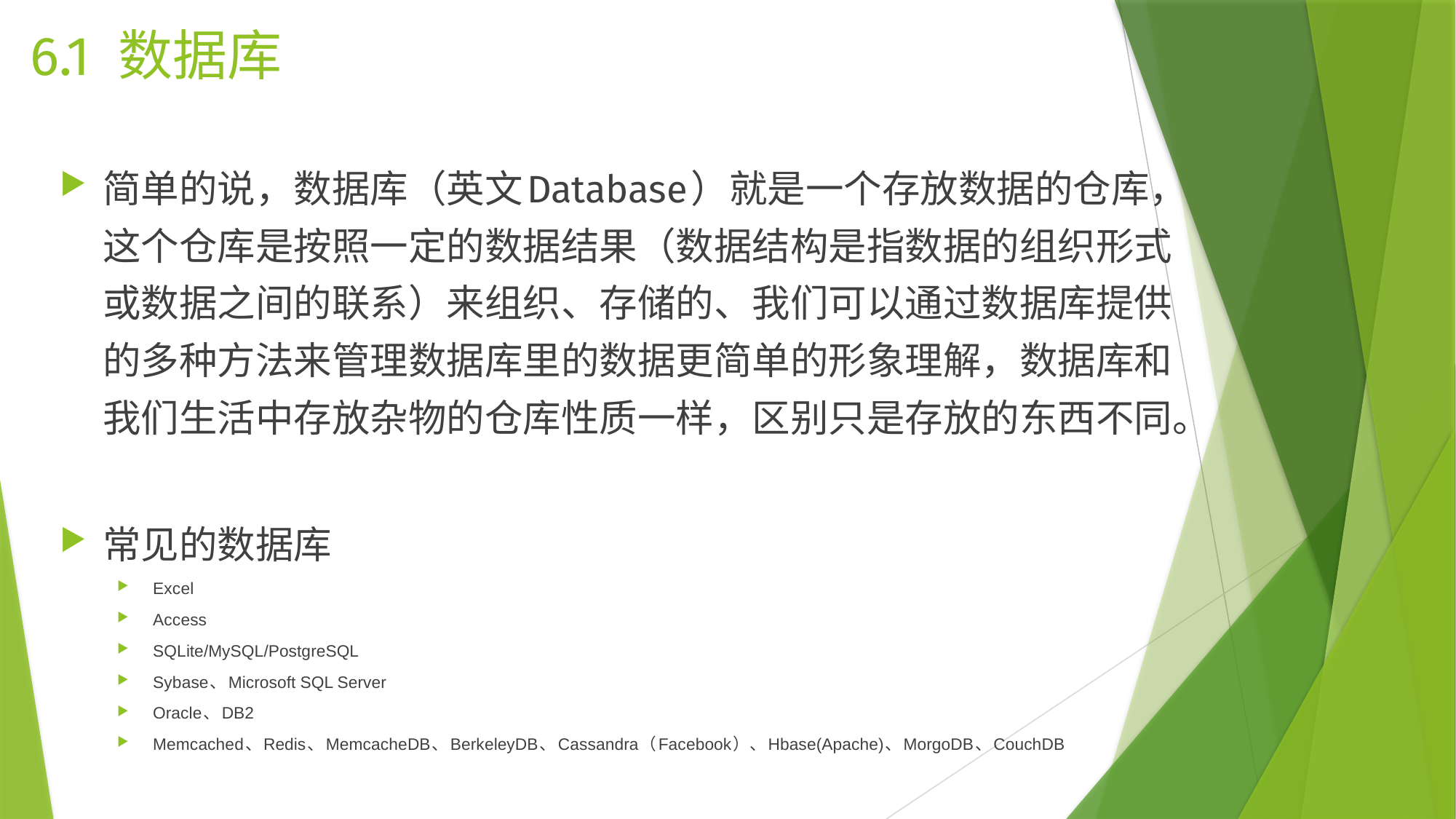

# 6.1 数据库
简单的说，数据库（英文Database）就是一个存放数据的仓库，这个仓库是按照一定的数据结果（数据结构是指数据的组织形式或数据之间的联系）来组织、存储的、我们可以通过数据库提供的多种方法来管理数据库里的数据更简单的形象理解，数据库和我们生活中存放杂物的仓库性质一样，区别只是存放的东西不同。

常见的数据库
Excel
Access
SQLite/MySQL/PostgreSQL
Sybase、Microsoft SQL Server
Oracle、DB2
Memcached、Redis、MemcacheDB、BerkeleyDB、Cassandra（Facebook）、Hbase(Apache)、MorgoDB、CouchDB